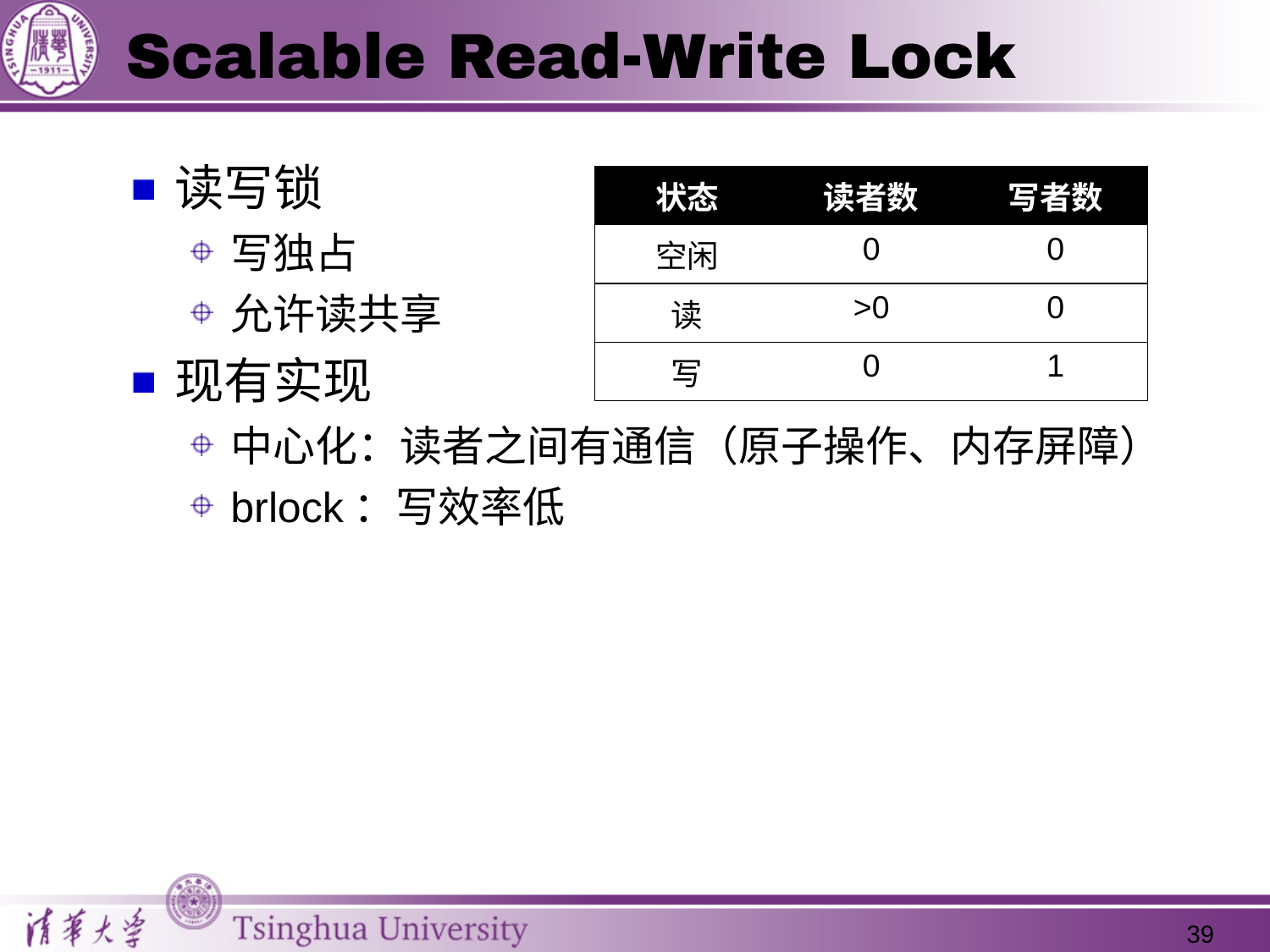

# Scalable Read-Write Lock
读写锁
写独占
允许读共享
现有实现
中心化：读者之间有通信（原子操作、内存屏障）
brlock：写效率低

| 状态 | 读者数 | 写者数 |
| --- | --- | --- |
| 空闲 | 0 | 0 |
| 读 | >0 | 0 |
| 写 | 0 | 1 |
39